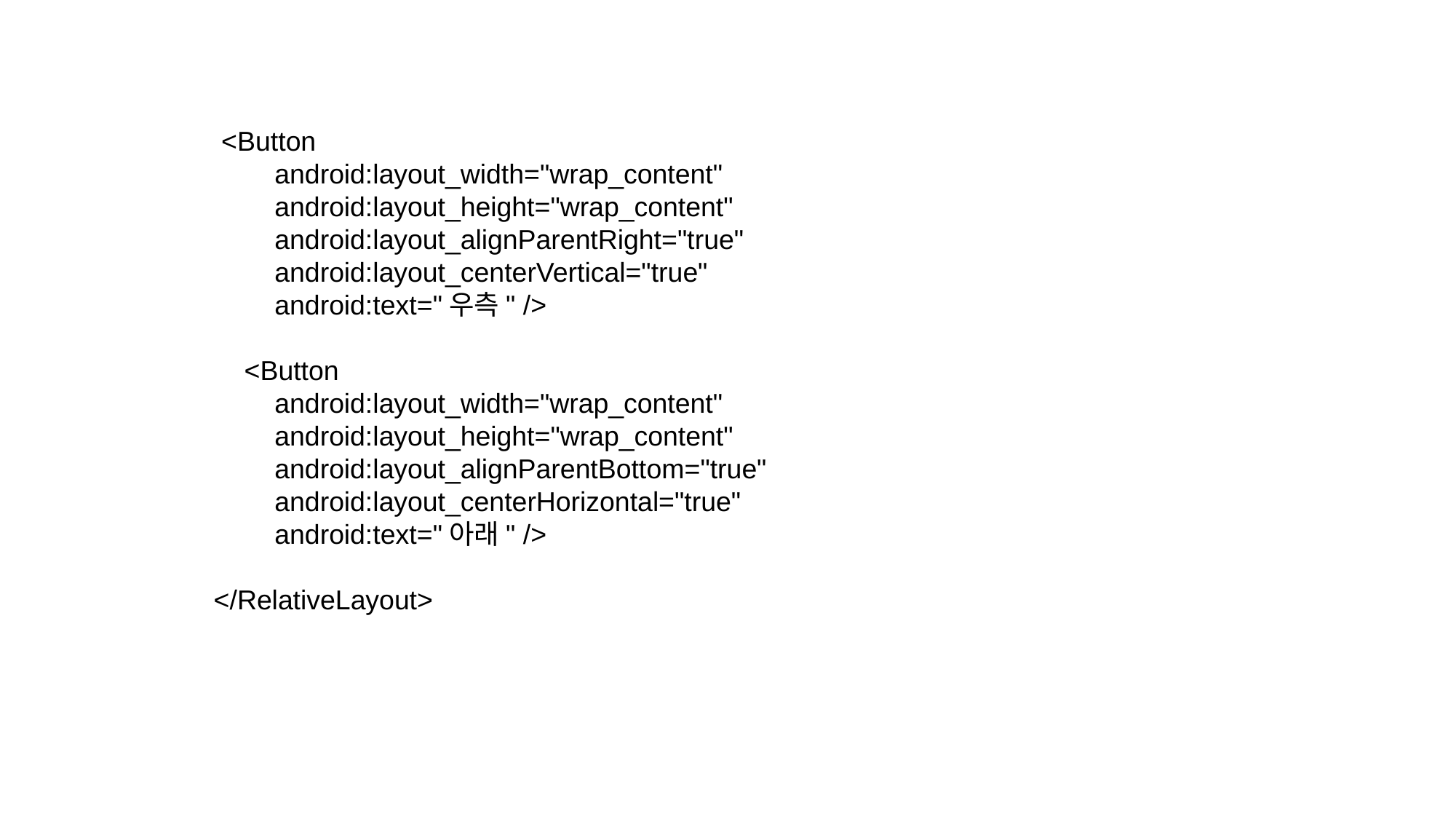

<Button
        android:layout_width="wrap_content"
        android:layout_height="wrap_content"
        android:layout_alignParentRight="true"
        android:layout_centerVertical="true"
        android:text="우측" />

    <Button
        android:layout_width="wrap_content"
        android:layout_height="wrap_content"
        android:layout_alignParentBottom="true"
        android:layout_centerHorizontal="true"
        android:text="아래" />

</RelativeLayout>